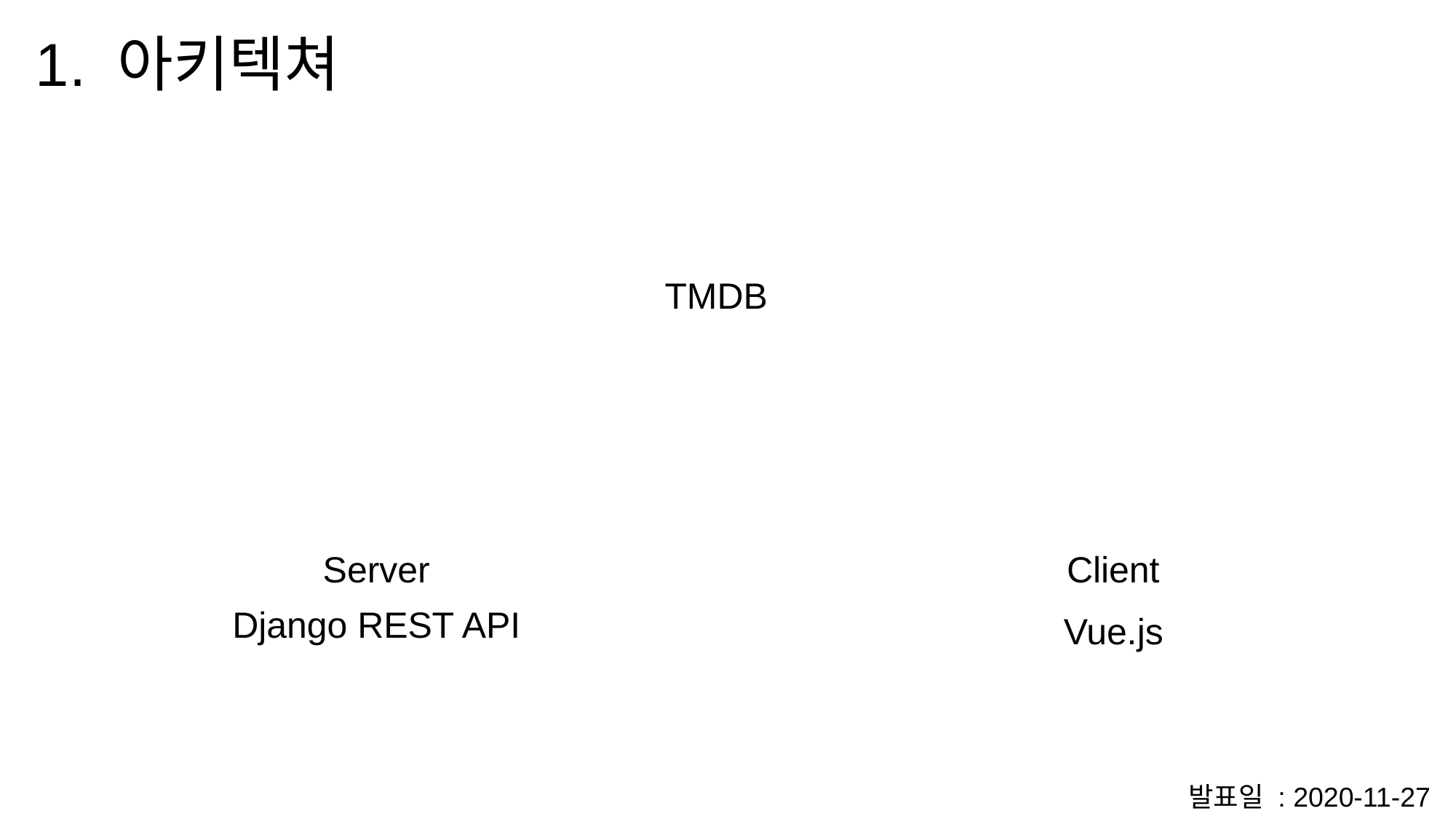

1. 아키텍쳐
TMDB
Server
Client
Django REST API
Vue.js
발표일 : 2020-11-27